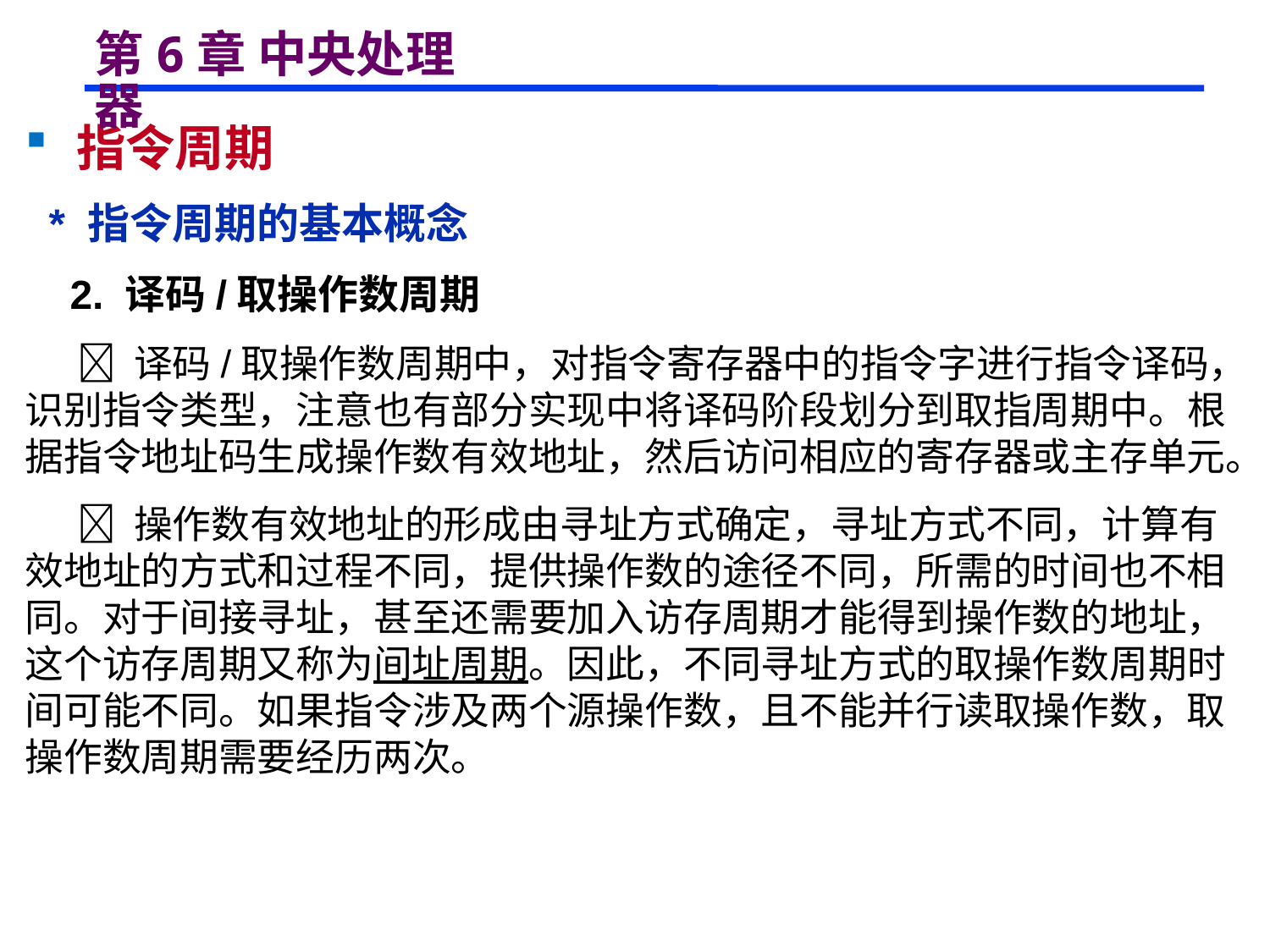

# 第6章 中央处理器
 指令周期
  * 指令周期的基本概念
    2. 译码/取操作数周期
      • 译码/取操作数周期中，对指令寄存器中的指令字进行指令译码，识别指令类型，注意也有部分实现中将译码阶段划分到取指周期中。根据指令地址码生成操作数有效地址，然后访问相应的寄存器或主存单元。
      • 操作数有效地址的形成由寻址方式确定，寻址方式不同，计算有效地址的方式和过程不同，提供操作数的途径不同，所需的时间也不相同。对于间接寻址，甚至还需要加入访存周期才能得到操作数的地址，这个访存周期又称为间址周期。因此，不同寻址方式的取操作数周期时间可能不同。如果指令涉及两个源操作数，且不能并行读取操作数，取操作数周期需要经历两次。